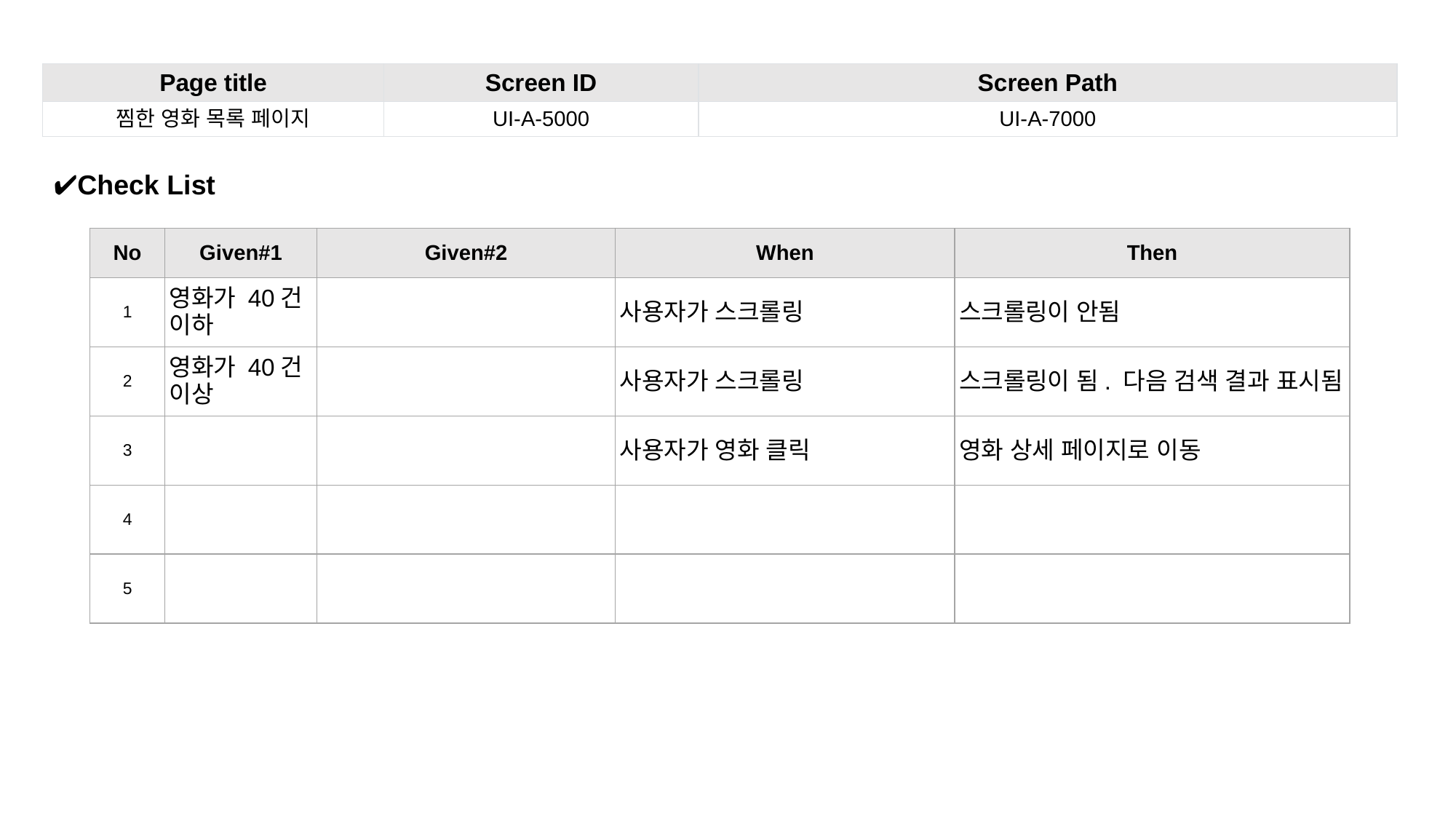

| Page title | Screen ID | Screen Path |
| --- | --- | --- |
| 찜한 영화 목록 페이지 | UI-A-5000 | UI-A-7000 |
✔Check List

| No | Given#1 | Given#2 | When | Then |
| --- | --- | --- | --- | --- |
| 1 | 영화가 40건 이하 |  | 사용자가 스크롤링 | 스크롤링이 안됨 |
| 2 | 영화가 40건 이상 |  | 사용자가 스크롤링 | 스크롤링이 됨. 다음 검색 결과 표시됨 |
| 3 |  |  | 사용자가 영화 클릭 | 영화 상세 페이지로 이동 |
| 4 |  |  |  |  |
| 5 |  |  |  |  |